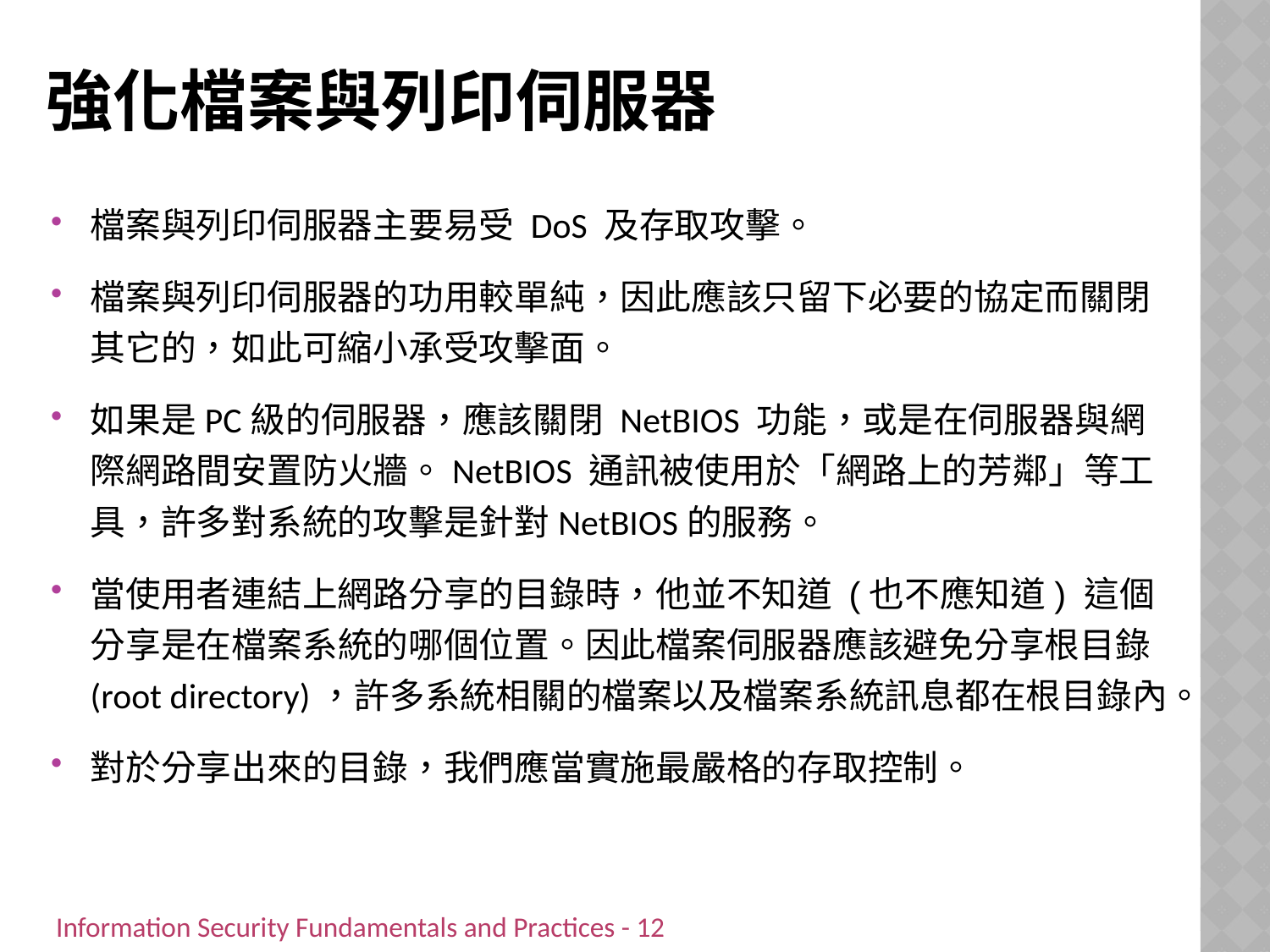

# 強化檔案與列印伺服器
檔案與列印伺服器主要易受 DoS 及存取攻擊。
檔案與列印伺服器的功用較單純，因此應該只留下必要的協定而關閉其它的，如此可縮小承受攻擊面。
如果是PC級的伺服器，應該關閉 NetBIOS 功能，或是在伺服器與網際網路間安置防火牆。NetBIOS 通訊被使用於「網路上的芳鄰」等工具，許多對系統的攻擊是針對NetBIOS的服務。
當使用者連結上網路分享的目錄時，他並不知道 (也不應知道) 這個分享是在檔案系統的哪個位置。因此檔案伺服器應該避免分享根目錄 (root directory)，許多系統相關的檔案以及檔案系統訊息都在根目錄內。
對於分享出來的目錄，我們應當實施最嚴格的存取控制。